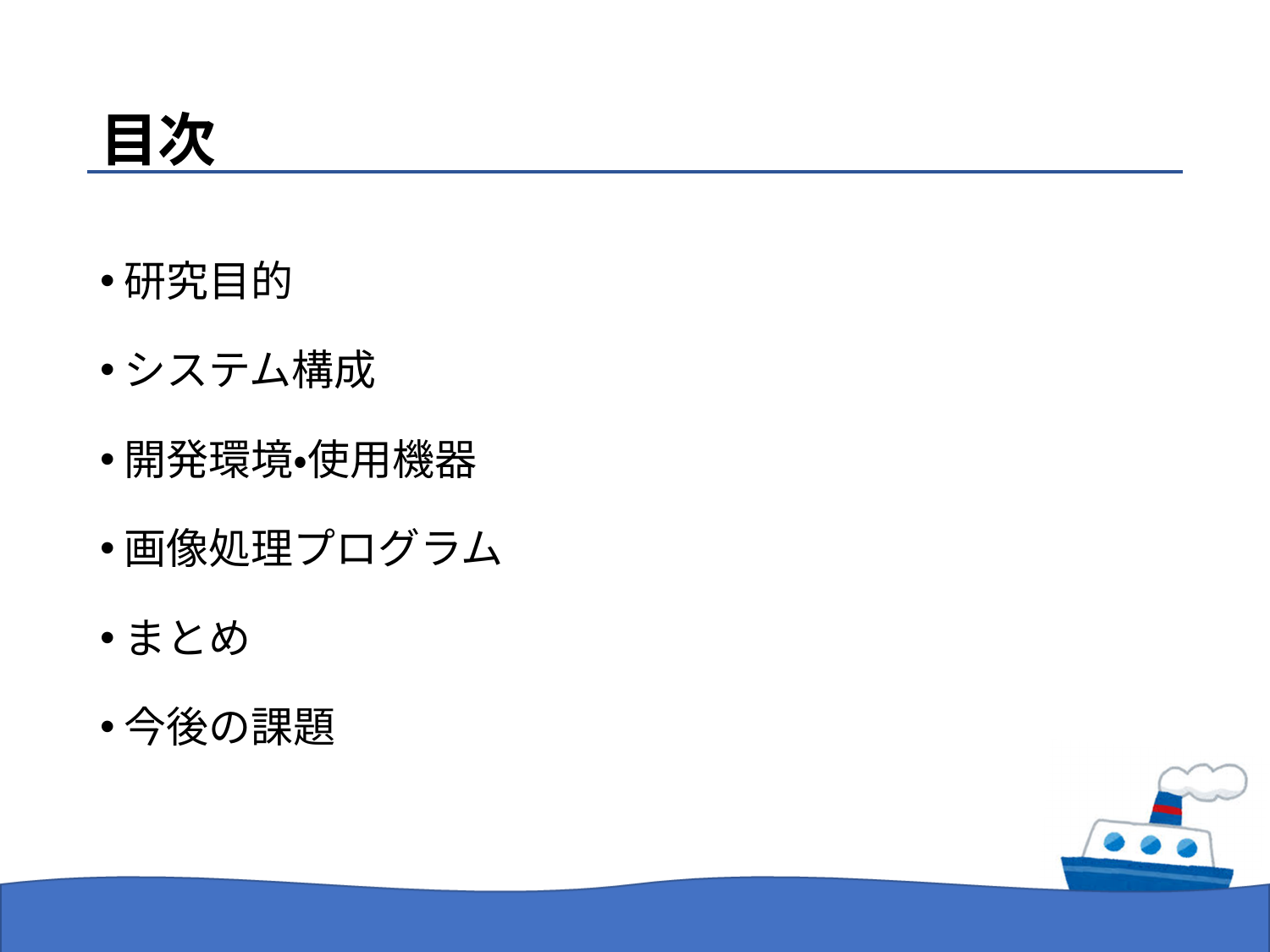

# 目次
研究目的

システム構成

開発環境・使用機器

画像処理プログラム

まとめ

今後の課題